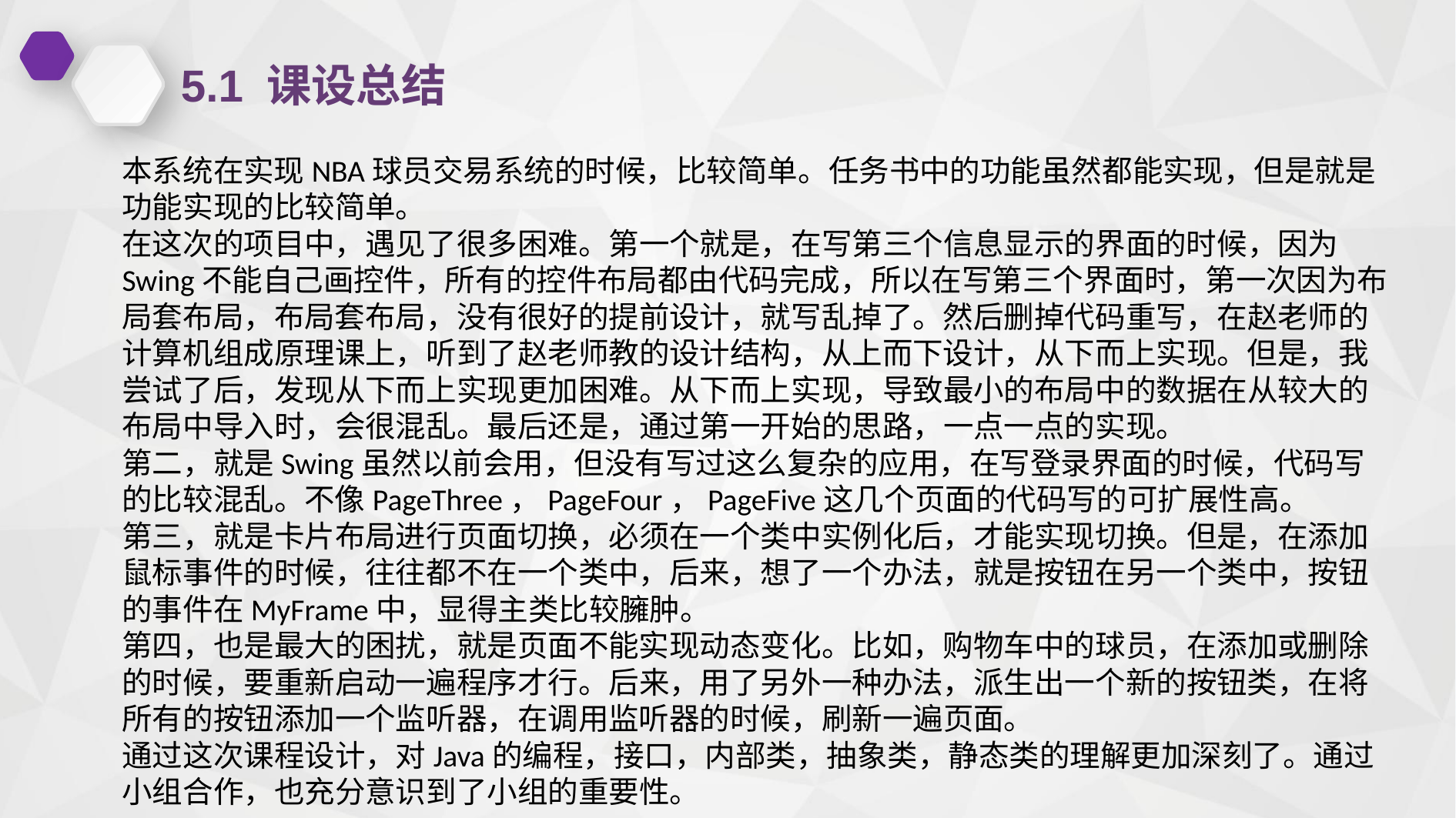

5.1 课设总结
本系统在实现NBA球员交易系统的时候，比较简单。任务书中的功能虽然都能实现，但是就是功能实现的比较简单。
在这次的项目中，遇见了很多困难。第一个就是，在写第三个信息显示的界面的时候，因为Swing不能自己画控件，所有的控件布局都由代码完成，所以在写第三个界面时，第一次因为布局套布局，布局套布局，没有很好的提前设计，就写乱掉了。然后删掉代码重写，在赵老师的计算机组成原理课上，听到了赵老师教的设计结构，从上而下设计，从下而上实现。但是，我尝试了后，发现从下而上实现更加困难。从下而上实现，导致最小的布局中的数据在从较大的布局中导入时，会很混乱。最后还是，通过第一开始的思路，一点一点的实现。
第二，就是Swing虽然以前会用，但没有写过这么复杂的应用，在写登录界面的时候，代码写的比较混乱。不像PageThree，PageFour，PageFive这几个页面的代码写的可扩展性高。
第三，就是卡片布局进行页面切换，必须在一个类中实例化后，才能实现切换。但是，在添加鼠标事件的时候，往往都不在一个类中，后来，想了一个办法，就是按钮在另一个类中，按钮的事件在MyFrame中，显得主类比较臃肿。
第四，也是最大的困扰，就是页面不能实现动态变化。比如，购物车中的球员，在添加或删除的时候，要重新启动一遍程序才行。后来，用了另外一种办法，派生出一个新的按钮类，在将所有的按钮添加一个监听器，在调用监听器的时候，刷新一遍页面。
通过这次课程设计，对Java的编程，接口，内部类，抽象类，静态类的理解更加深刻了。通过小组合作，也充分意识到了小组的重要性。